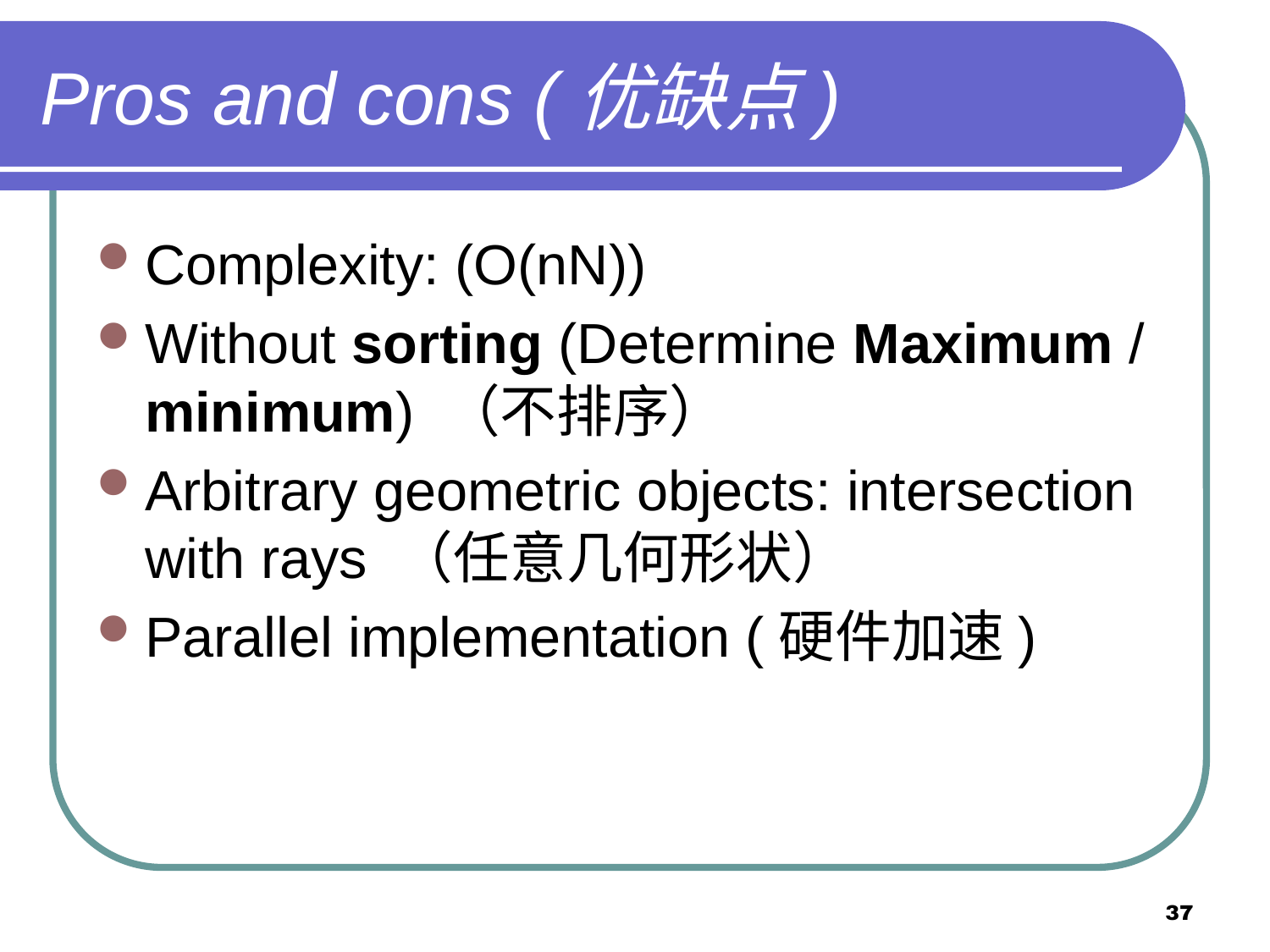

# Pros and cons (优缺点)
Complexity: (O(nN))
Without sorting (Determine Maximum / minimum) （不排序）
Arbitrary geometric objects: intersection with rays （任意几何形状）
Parallel implementation (硬件加速)
37